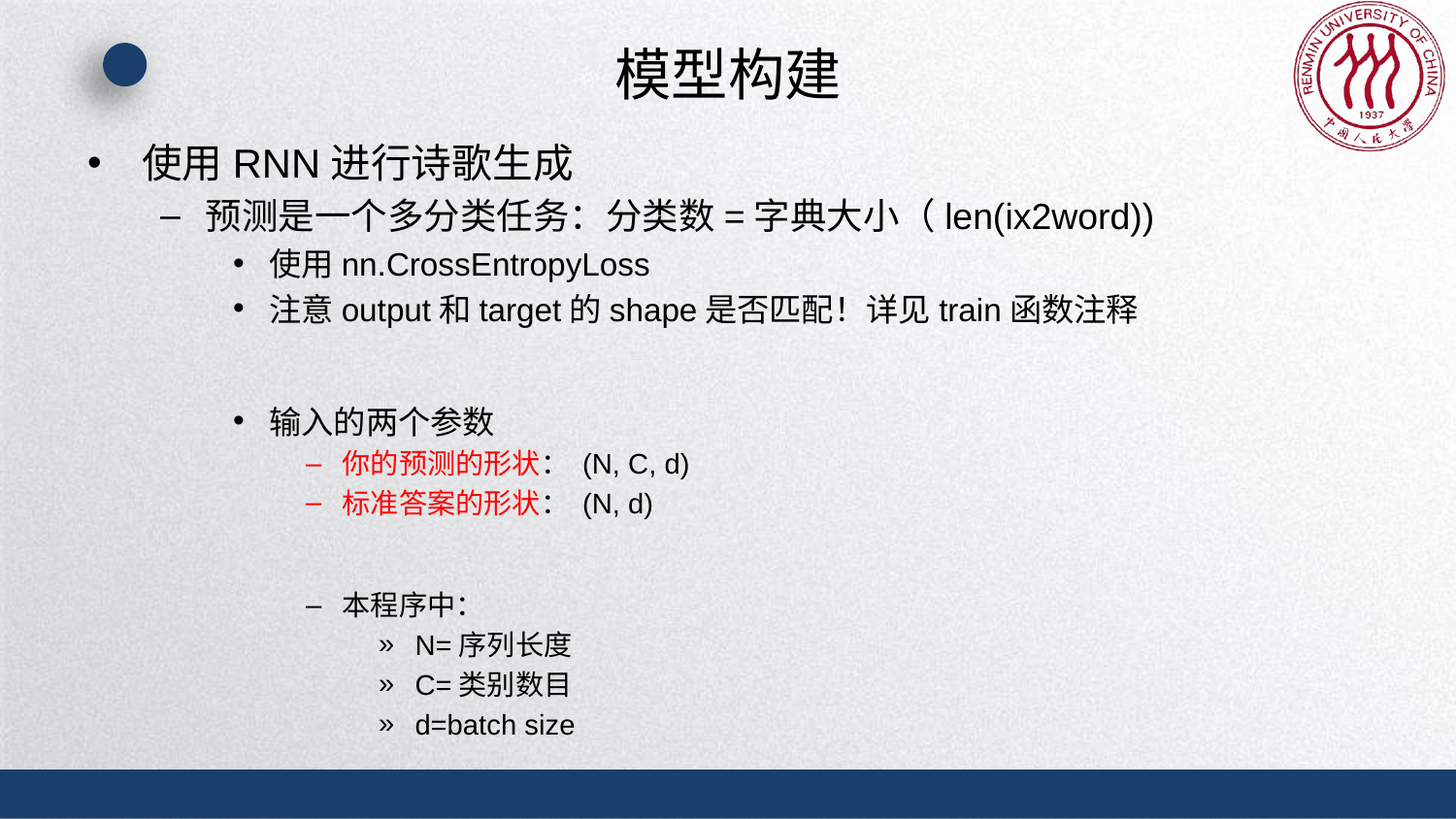

# 模型构建
使用RNN进行诗歌生成
预测是一个多分类任务：分类数=字典大小（len(ix2word))
使用nn.CrossEntropyLoss
注意output和target的shape是否匹配！详见train函数注释

输入的两个参数
你的预测的形状： (N, C, d)
标准答案的形状： (N, d)

本程序中：
N=序列长度
C=类别数目
d=batch size